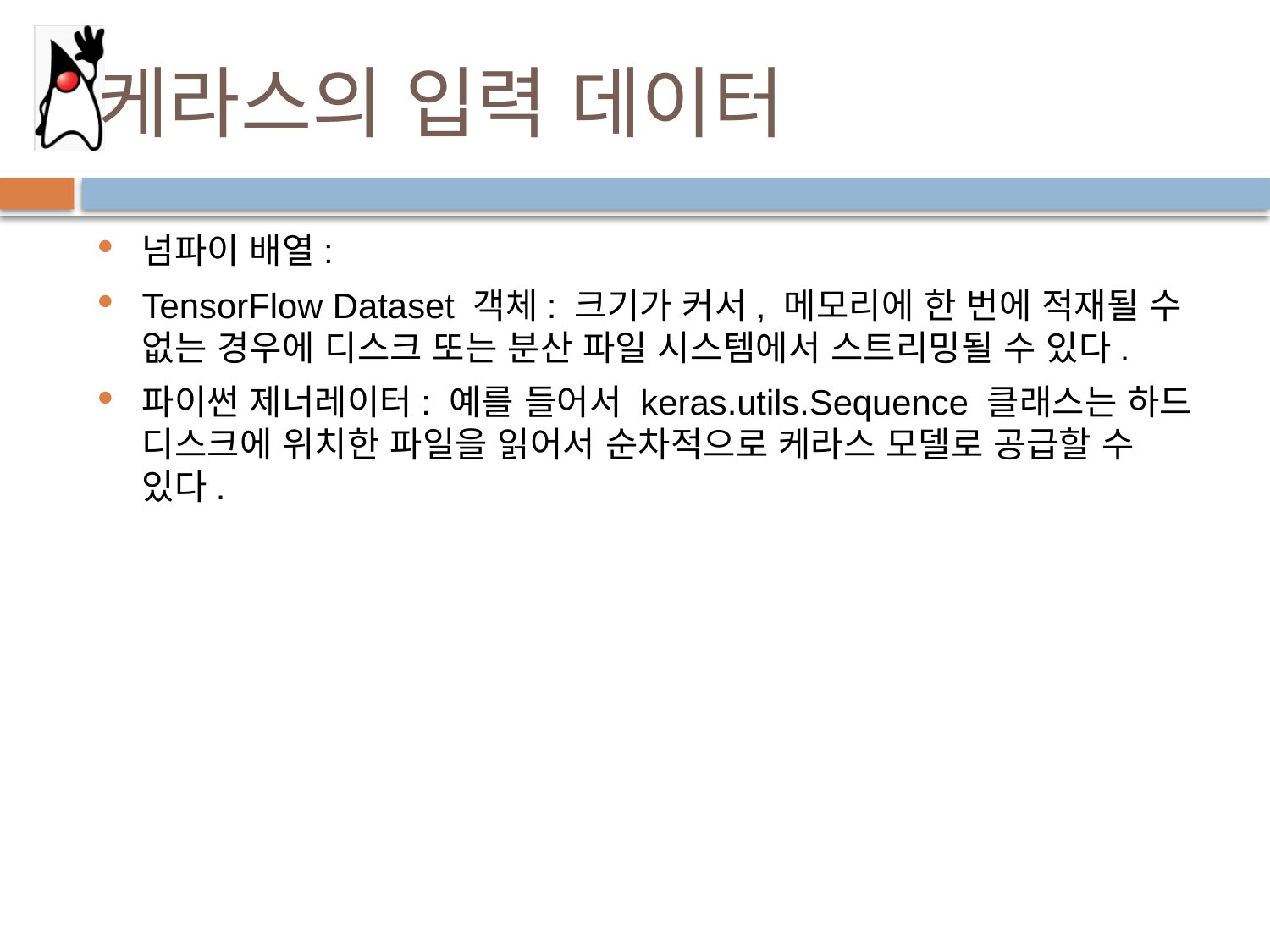

# 케라스의 입력 데이터
넘파이 배열:
TensorFlow Dataset 객체: 크기가 커서, 메모리에 한 번에 적재될 수 없는 경우에 디스크 또는 분산 파일 시스템에서 스트리밍될 수 있다.
파이썬 제너레이터: 예를 들어서 keras.utils.Sequence 클래스는 하드 디스크에 위치한 파일을 읽어서 순차적으로 케라스 모델로 공급할 수 있다.